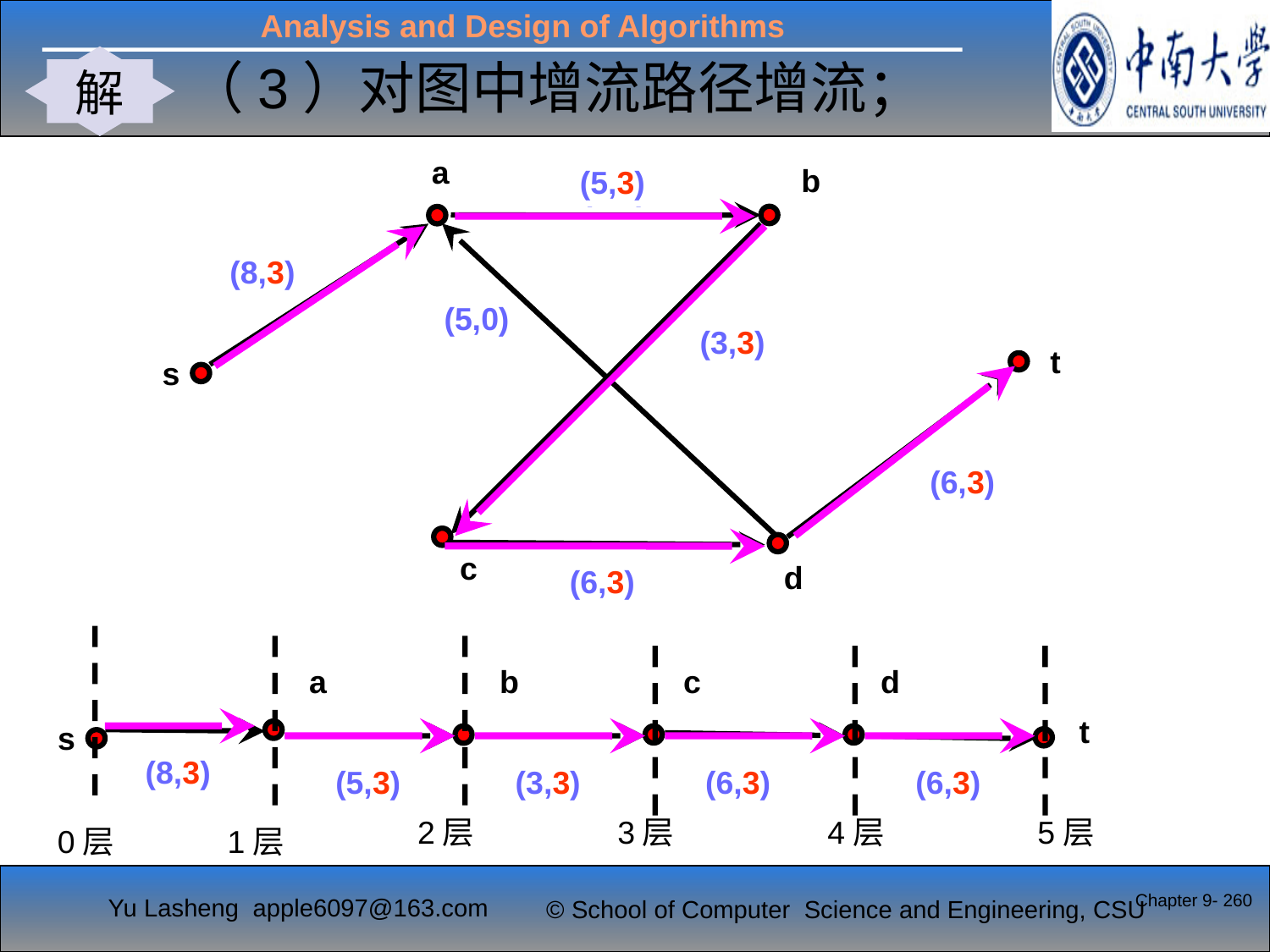

解
（3）对图中增流路径增流；
#
a
b
(5,0)

(8,0)
(5,0)
(3,0)
t
s

(6,0)

c

(6,0)
d
(5,3)
(8,3)
(3,3)
(6,3)
(6,3)

2层
3层
4层
5层
0层
1层
a
b
c
d
t
s

(8,0)

(5,0)
(3,0)
(6,0)
(6,0)

(8,3)
(5,3)
(3,3)
(6,3)
(6,3)
Chapter 9- 260